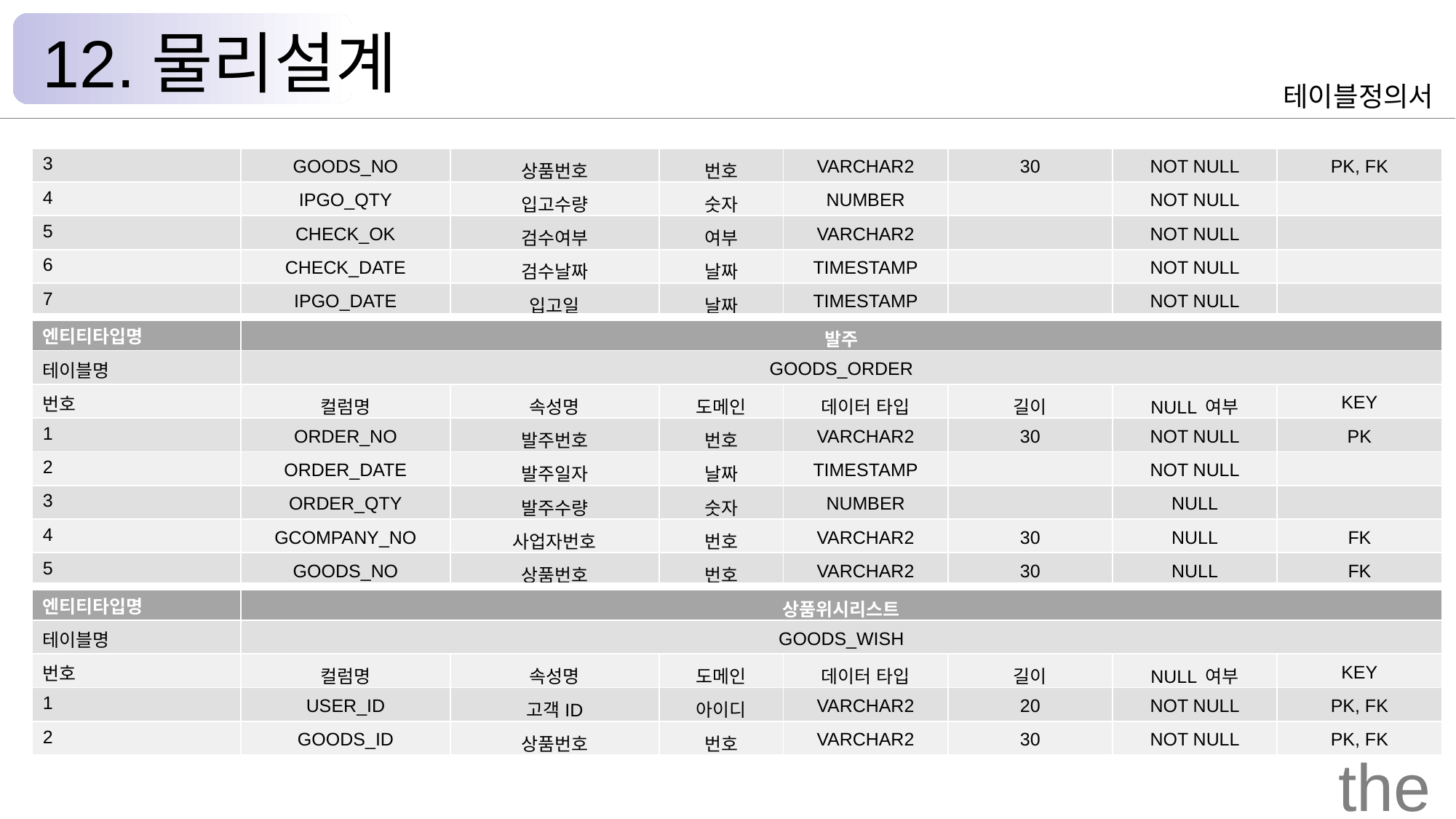

12.물리설계

테이블정의서
| 3 | GOODS\_NO | 상품번호 | 번호 | VARCHAR2 | 30 | NOT NULL | PK, FK |
| --- | --- | --- | --- | --- | --- | --- | --- |
| 4 | IPGO\_QTY | 입고수량 | 숫자 | NUMBER |  | NOT NULL |  |
| 5 | CHECK\_OK | 검수여부 | 여부 | VARCHAR2 |  | NOT NULL |  |
| 6 | CHECK\_DATE | 검수날짜 | 날짜 | TIMESTAMP |  | NOT NULL |  |
| 7 | IPGO\_DATE | 입고일 | 날짜 | TIMESTAMP |  | NOT NULL |  |
| 엔티티타입명 | 발주 |  |  |  |  |  |  |
| 테이블명 | GOODS\_ORDER |  |  |  |  |  |  |
| 번호 | 컬럼명 | 속성명 | 도메인 | 데이터 타입 | 길이 | NULL 여부 | KEY |
| 1 | ORDER\_NO | 발주번호 | 번호 | VARCHAR2 | 30 | NOT NULL | PK |
| 2 | ORDER\_DATE | 발주일자 | 날짜 | TIMESTAMP |  | NOT NULL |  |
| 3 | ORDER\_QTY | 발주수량 | 숫자 | NUMBER |  | NULL |  |
| 4 | GCOMPANY\_NO | 사업자번호 | 번호 | VARCHAR2 | 30 | NULL | FK |
| 5 | GOODS\_NO | 상품번호 | 번호 | VARCHAR2 | 30 | NULL | FK |
| 엔티티타입명 | 상품위시리스트 |  |  |  |  |  |  |
| 테이블명 | GOODS\_WISH |  |  |  |  |  |  |
| 번호 | 컬럼명 | 속성명 | 도메인 | 데이터 타입 | 길이 | NULL 여부 | KEY |
| 1 | USER\_ID | 고객ID | 아이디 | VARCHAR2 | 20 | NOT NULL | PK, FK |
| 2 | GOODS\_ID | 상품번호 | 번호 | VARCHAR2 | 30 | NOT NULL | PK, FK |
the Palace